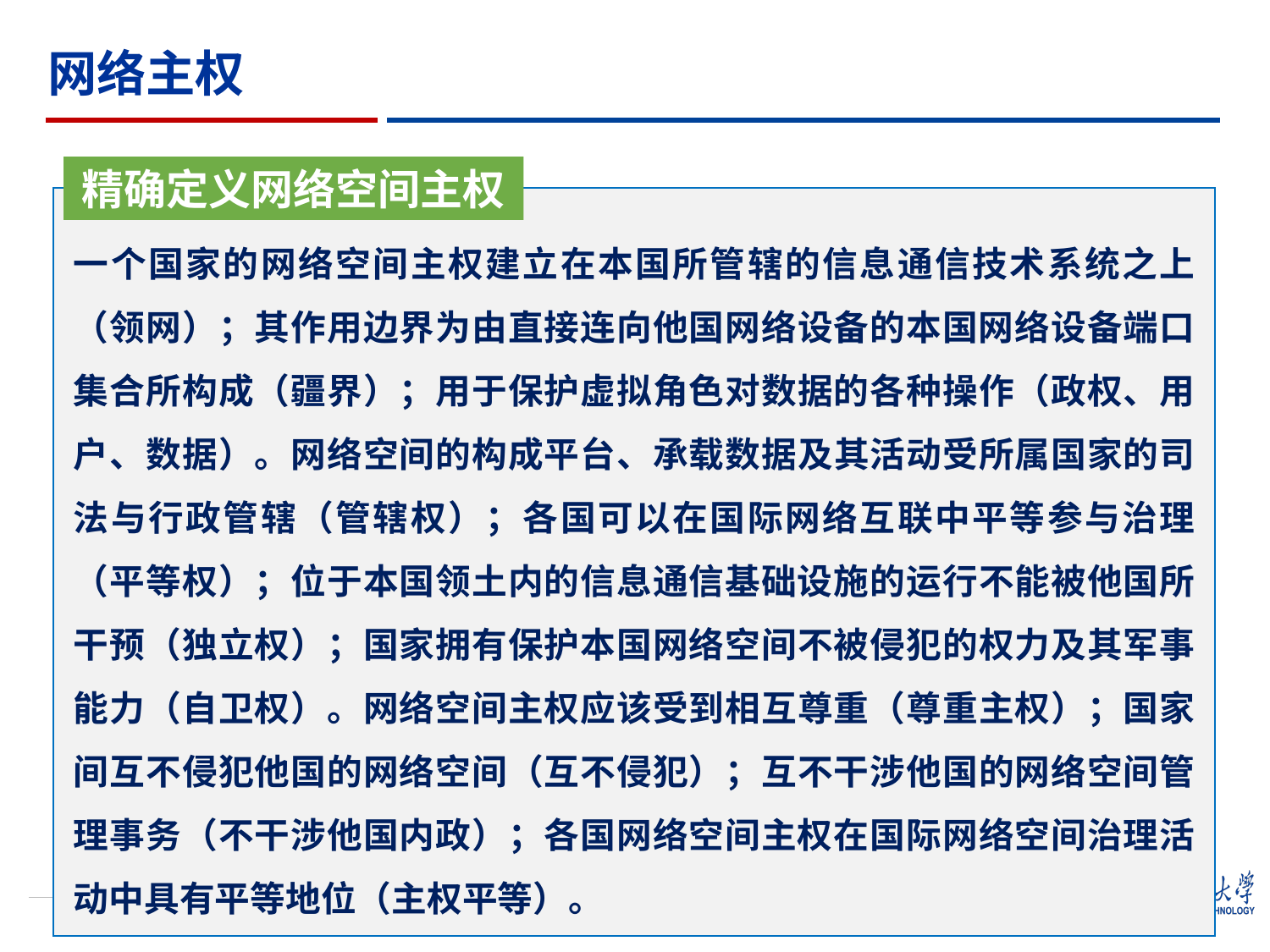

网络主权
精确定义网络空间主权
一个国家的网络空间主权建立在本国所管辖的信息通信技术系统之上（领网）；其作用边界为由直接连向他国网络设备的本国网络设备端口集合所构成（疆界）；用于保护虚拟角色对数据的各种操作（政权、用户、数据）。网络空间的构成平台、承载数据及其活动受所属国家的司法与行政管辖（管辖权）；各国可以在国际网络互联中平等参与治理（平等权）；位于本国领土内的信息通信基础设施的运行不能被他国所干预（独立权）；国家拥有保护本国网络空间不被侵犯的权力及其军事能力（自卫权）。网络空间主权应该受到相互尊重（尊重主权）；国家间互不侵犯他国的网络空间（互不侵犯）；互不干涉他国的网络空间管理事务（不干涉他国内政）；各国网络空间主权在国际网络空间治理活动中具有平等地位（主权平等）。